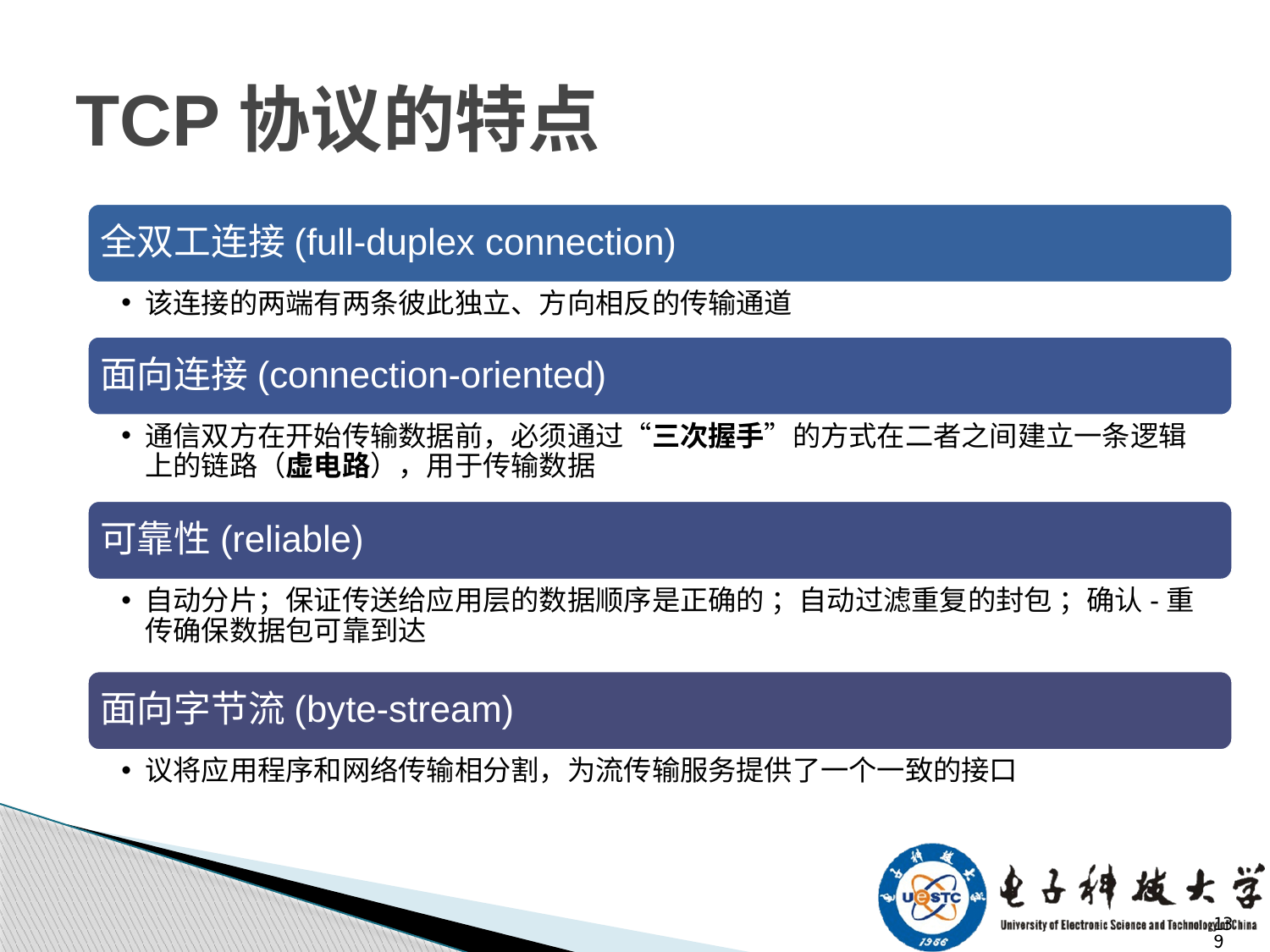

TCP协议的特点
全双工连接(full-duplex connection)
该连接的两端有两条彼此独立、方向相反的传输通道
面向连接(connection-oriented)
通信双方在开始传输数据前，必须通过“三次握手”的方式在二者之间建立一条逻辑上的链路（虚电路），用于传输数据
可靠性(reliable)
自动分片；保证传送给应用层的数据顺序是正确的 ；自动过滤重复的封包 ；确认-重传确保数据包可靠到达
面向字节流(byte-stream)
议将应用程序和网络传输相分割，为流传输服务提供了一个一致的接口
139